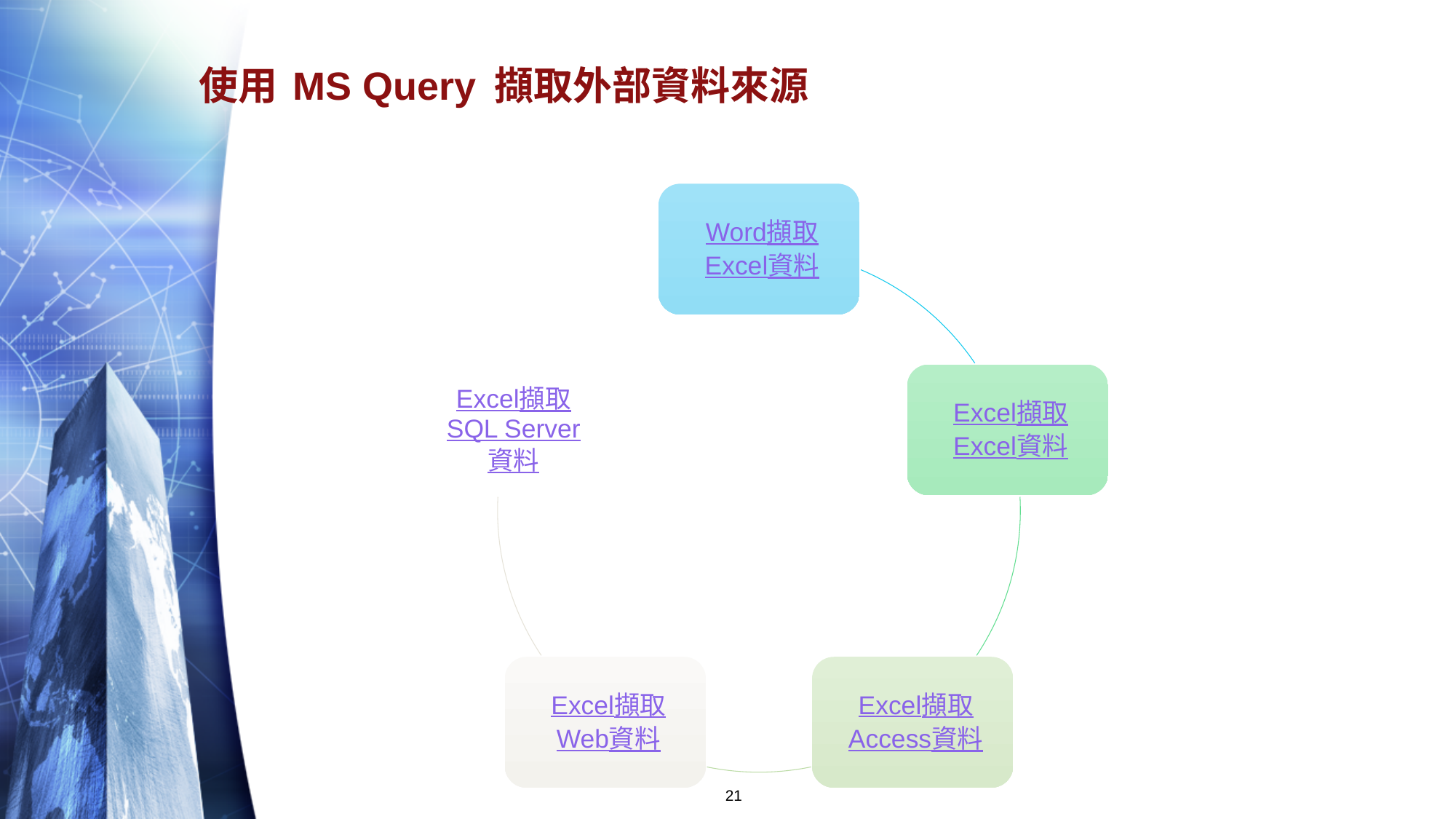

# 使用 MS Query 擷取外部資料來源
Word擷取Excel資料
Excel擷取Excel資料
Excel擷取Access資料
Excel擷取Web資料
Excel擷取SQL Server資料
21